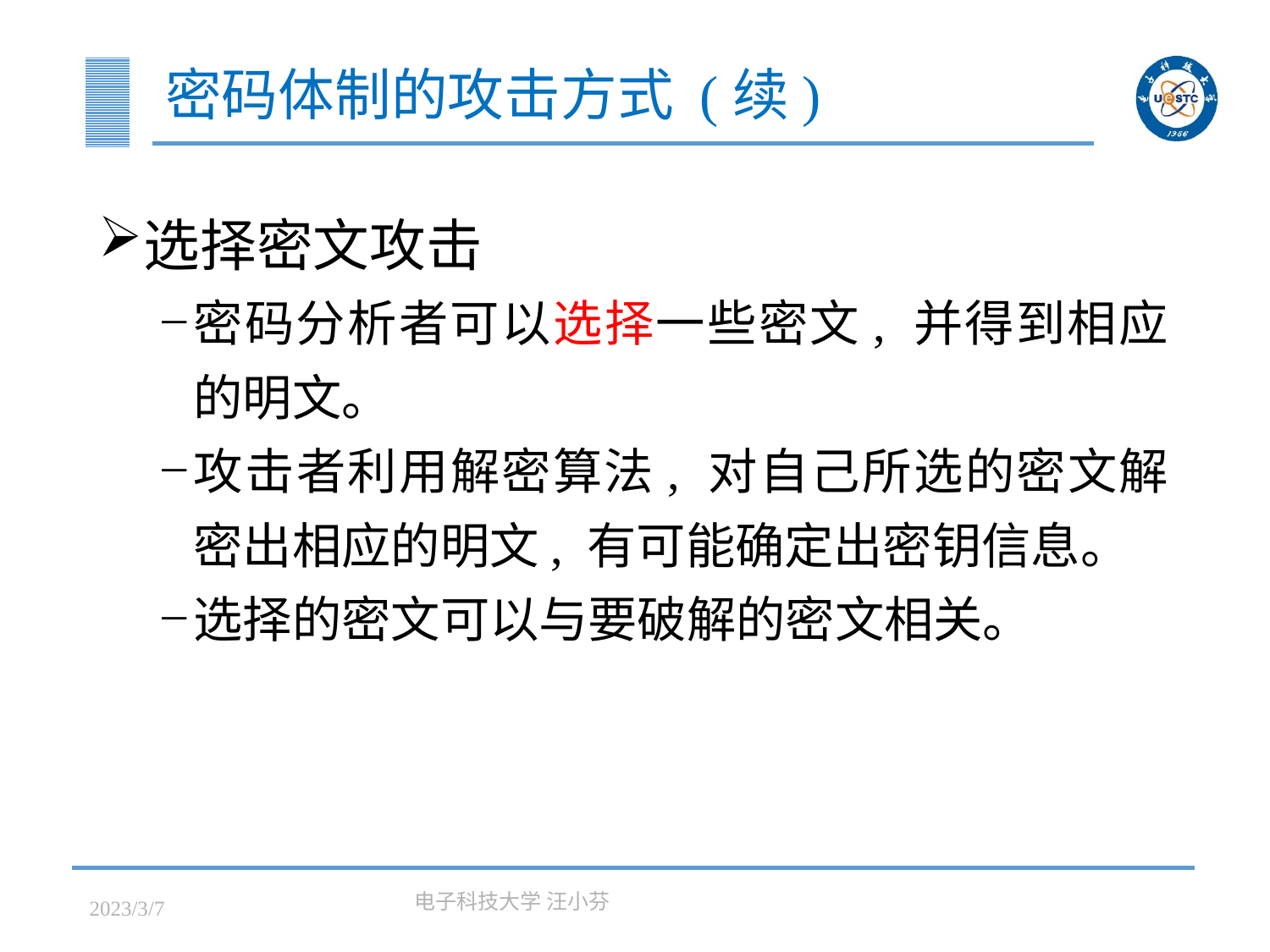

# 密码体制的攻击方式 (续)
选择密文攻击
密码分析者可以选择一些密文, 并得到相应的明文。
攻击者利用解密算法, 对自己所选的密文解密出相应的明文, 有可能确定出密钥信息。
选择的密文可以与要破解的密文相关。

2023/3/7
电子科技大学 汪小芬